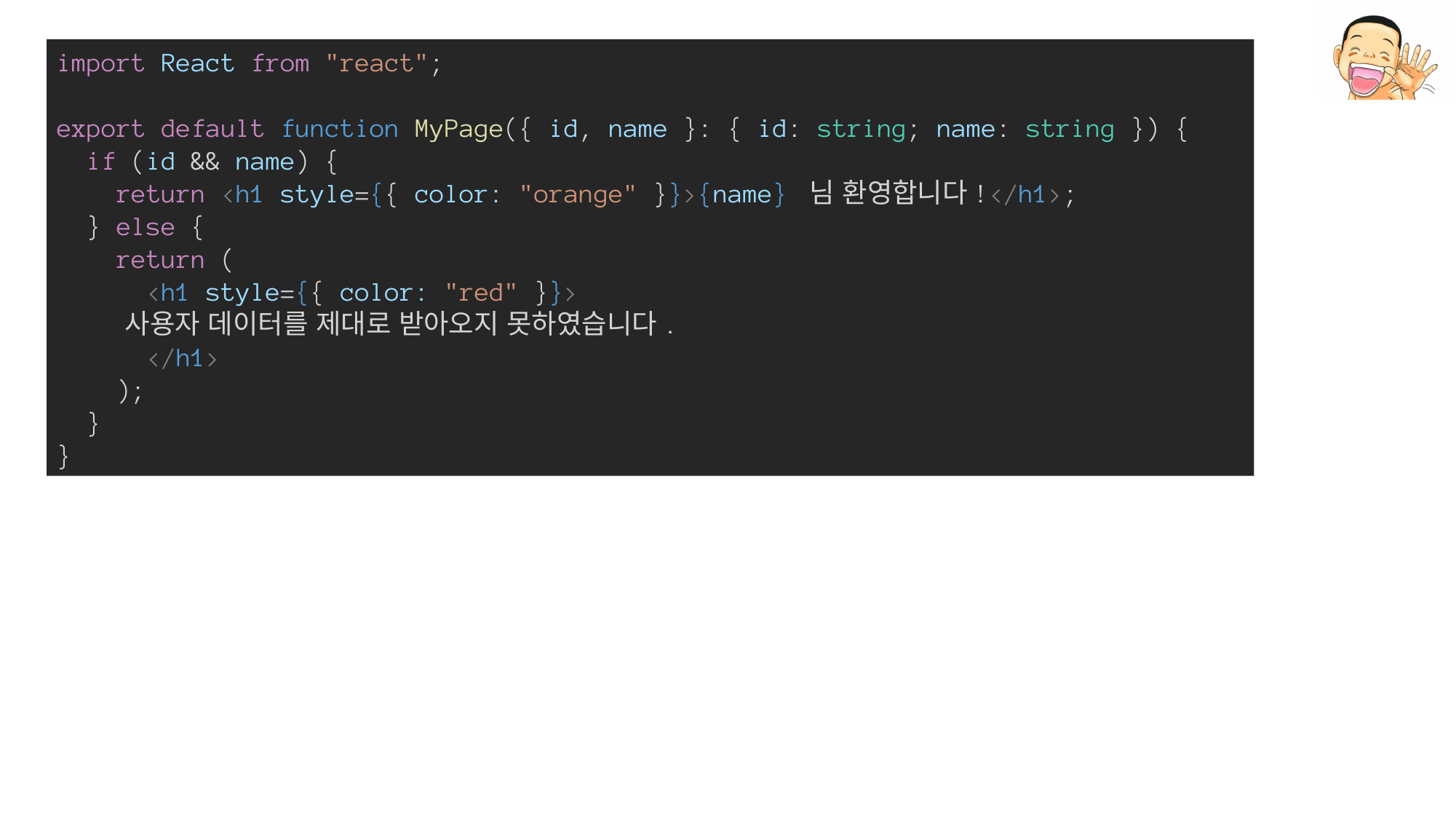

import React from "react";
export default function MyPage({ id, name }: { id: string; name: string }) {
  if (id && name) {
    return <h1 style={{ color: "orange" }}>{name} 님 환영합니다!</h1>;
  } else {
    return (
      <h1 style={{ color: "red" }}>
        사용자 데이터를 제대로 받아오지 못하였습니다.
      </h1>
    );
  }
}